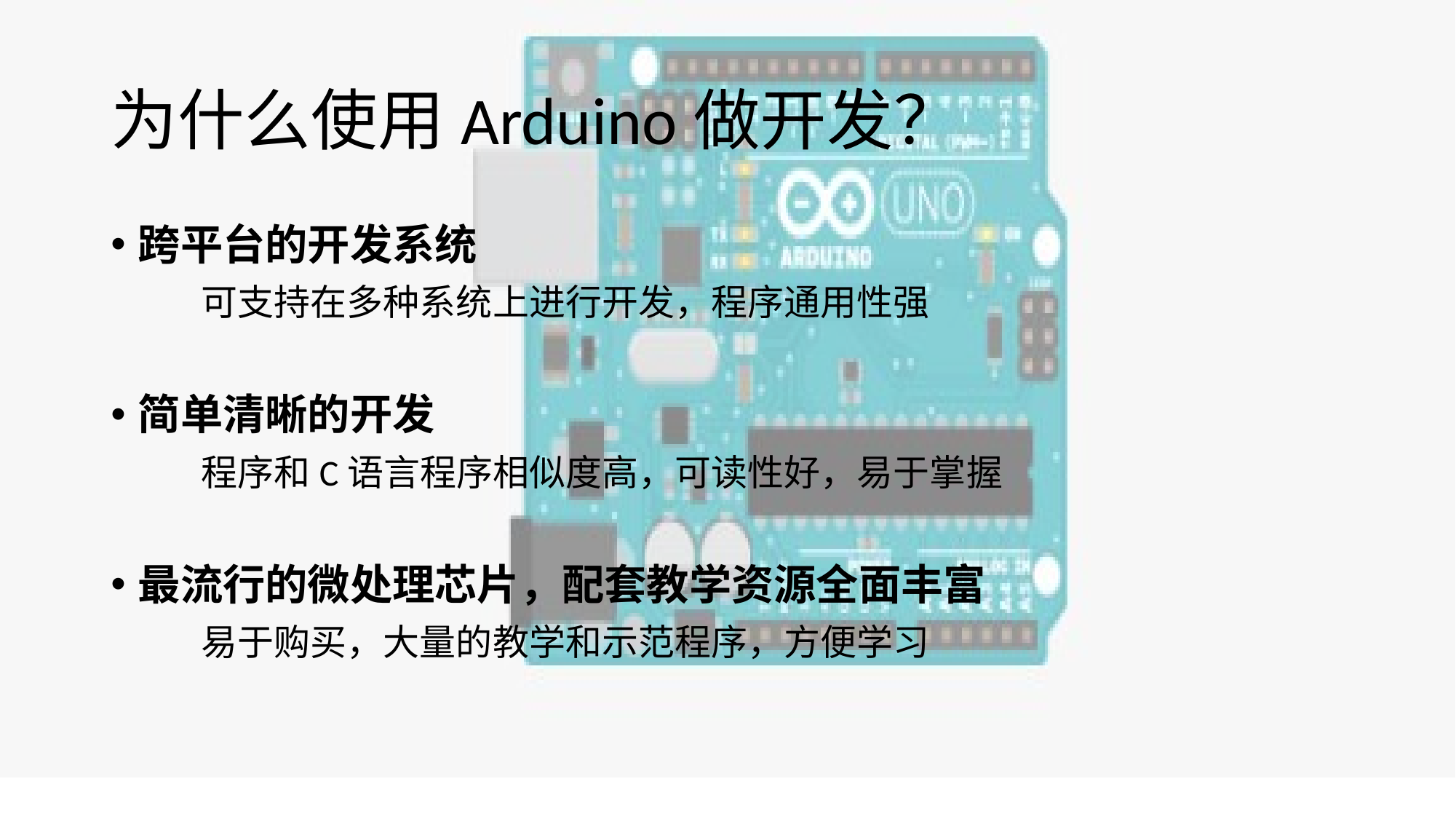

# 为什么使用Arduino做开发？
跨平台的开发系统
          可支持在多种系统上进行开发，程序通用性强

简单清晰的开发
          程序和C语言程序相似度高，可读性好，易于掌握

最流行的微处理芯片，配套教学资源全面丰富
          易于购买，大量的教学和示范程序，方便学习